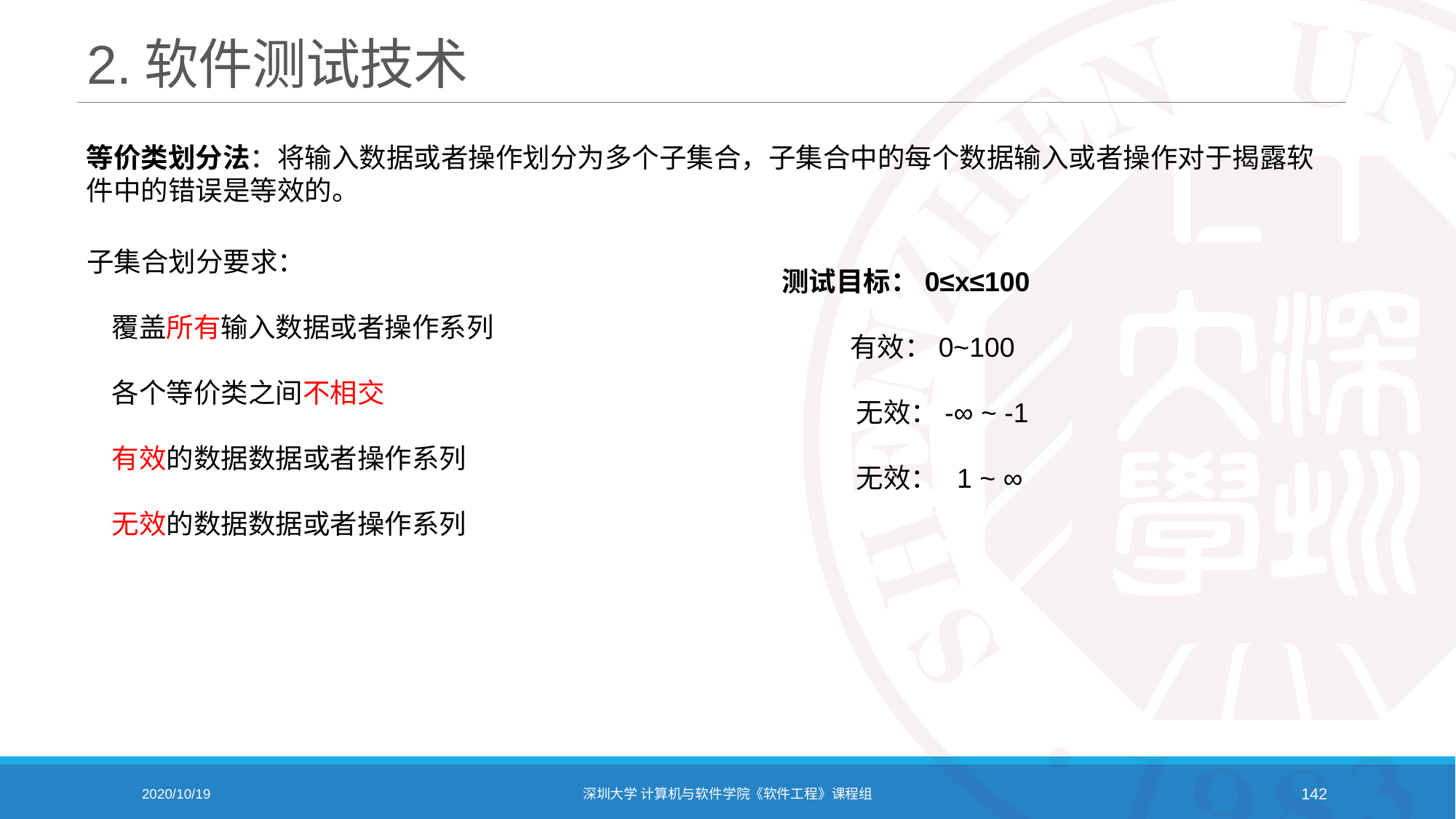

# 2.软件测试技术
等价类划分法：将输入数据或者操作划分为多个子集合，子集合中的每个数据输入或者操作对于揭露软件中的错误是等效的。
子集合划分要求：

   覆盖所有输入数据或者操作系列

   各个等价类之间不相交

   有效的数据数据或者操作系列

   无效的数据数据或者操作系列
测试目标：0≤x≤100

          有效：0~100

           无效：-∞ ~ -1

           无效：  1 ~ ∞
2020/10/19
深圳大学 计算机与软件学院《软件工程》课程组
142